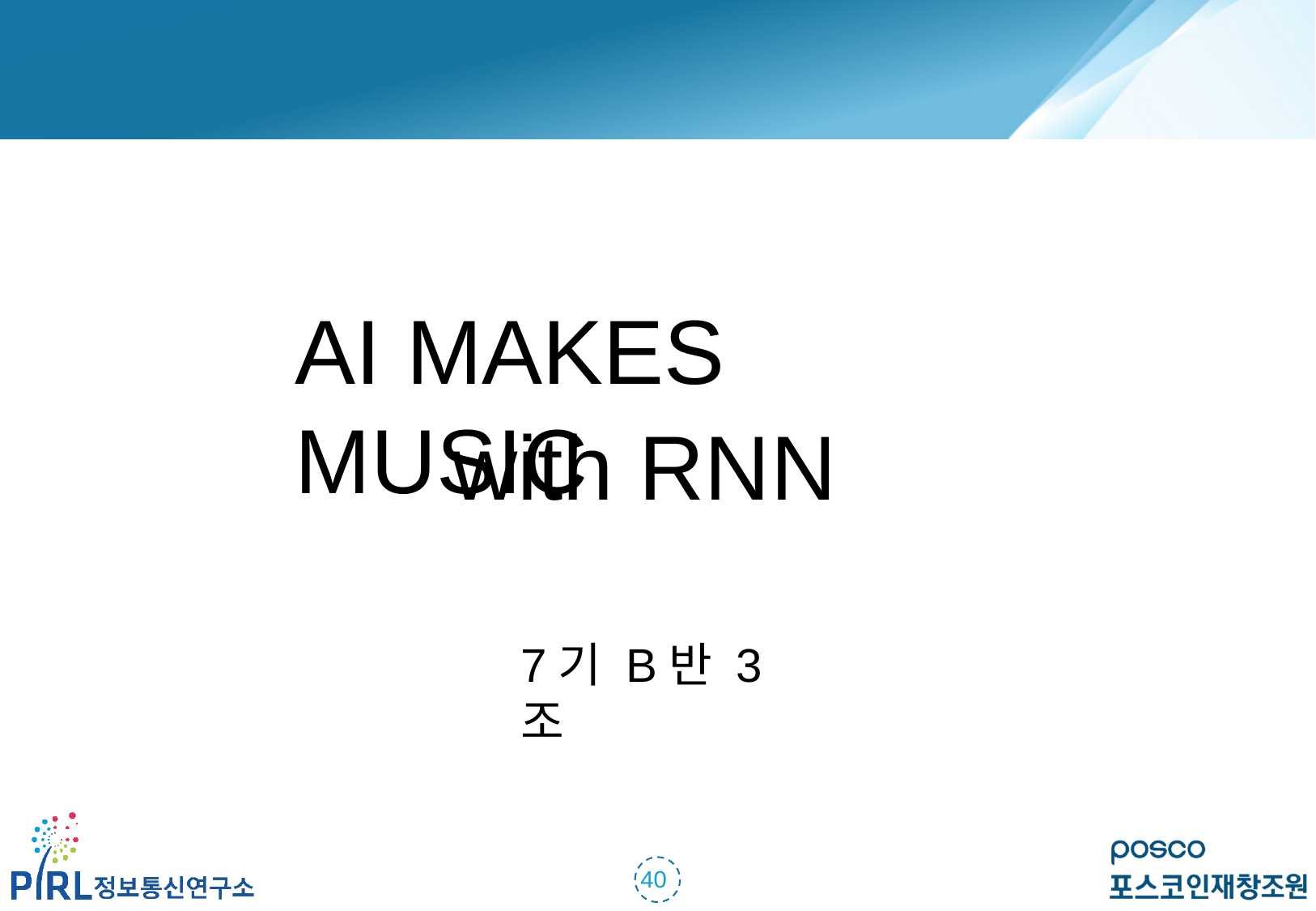

AI MAKES MUSIC

with RNN
7기 B반 3조